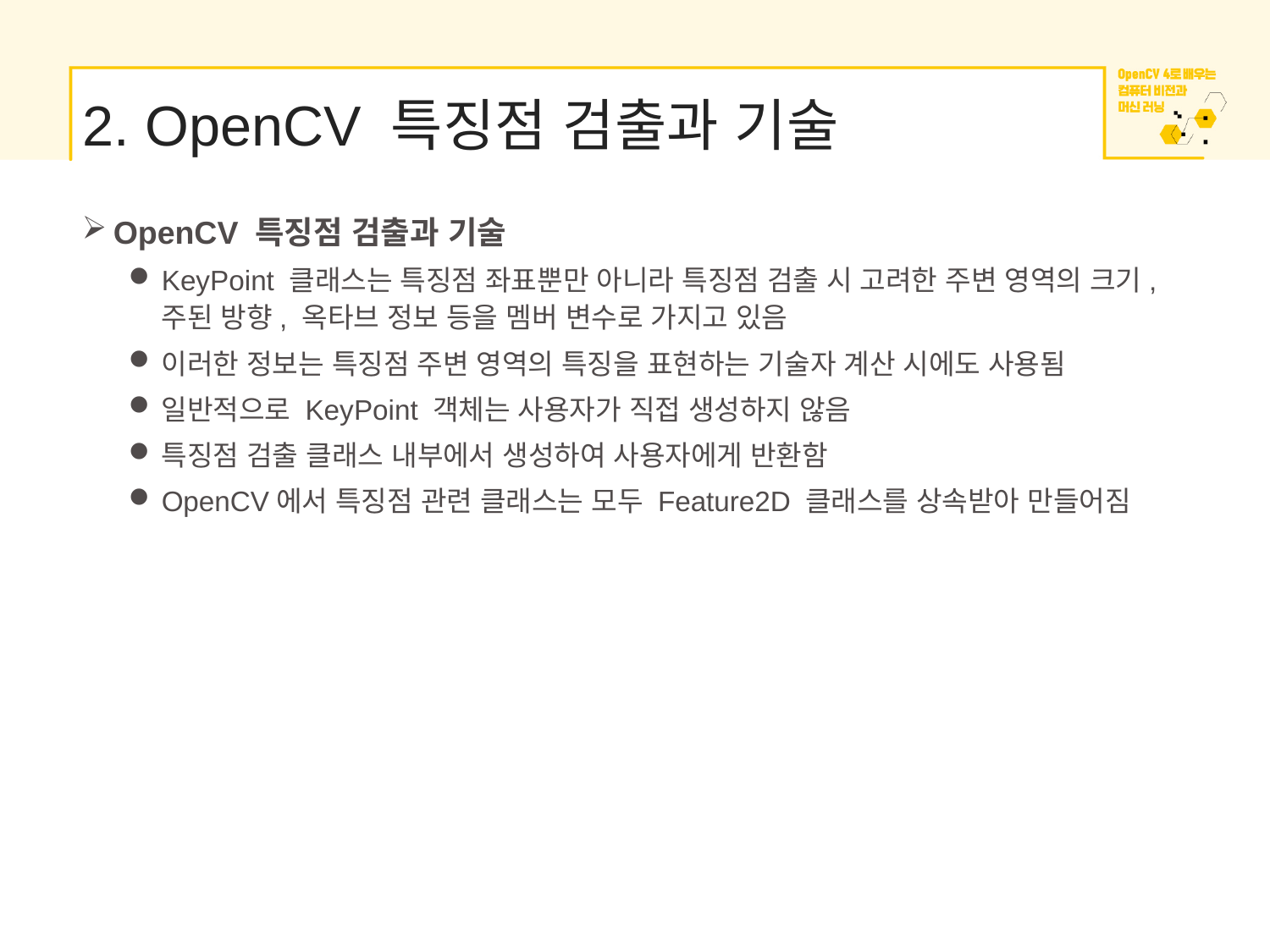

# 2. OpenCV 특징점 검출과 기술
OpenCV 특징점 검출과 기술
KeyPoint 클래스는 특징점 좌표뿐만 아니라 특징점 검출 시 고려한 주변 영역의 크기, 주된 방향, 옥타브 정보 등을 멤버 변수로 가지고 있음
이러한 정보는 특징점 주변 영역의 특징을 표현하는 기술자 계산 시에도 사용됨
일반적으로 KeyPoint 객체는 사용자가 직접 생성하지 않음
특징점 검출 클래스 내부에서 생성하여 사용자에게 반환함
OpenCV에서 특징점 관련 클래스는 모두 Feature2D 클래스를 상속받아 만들어짐